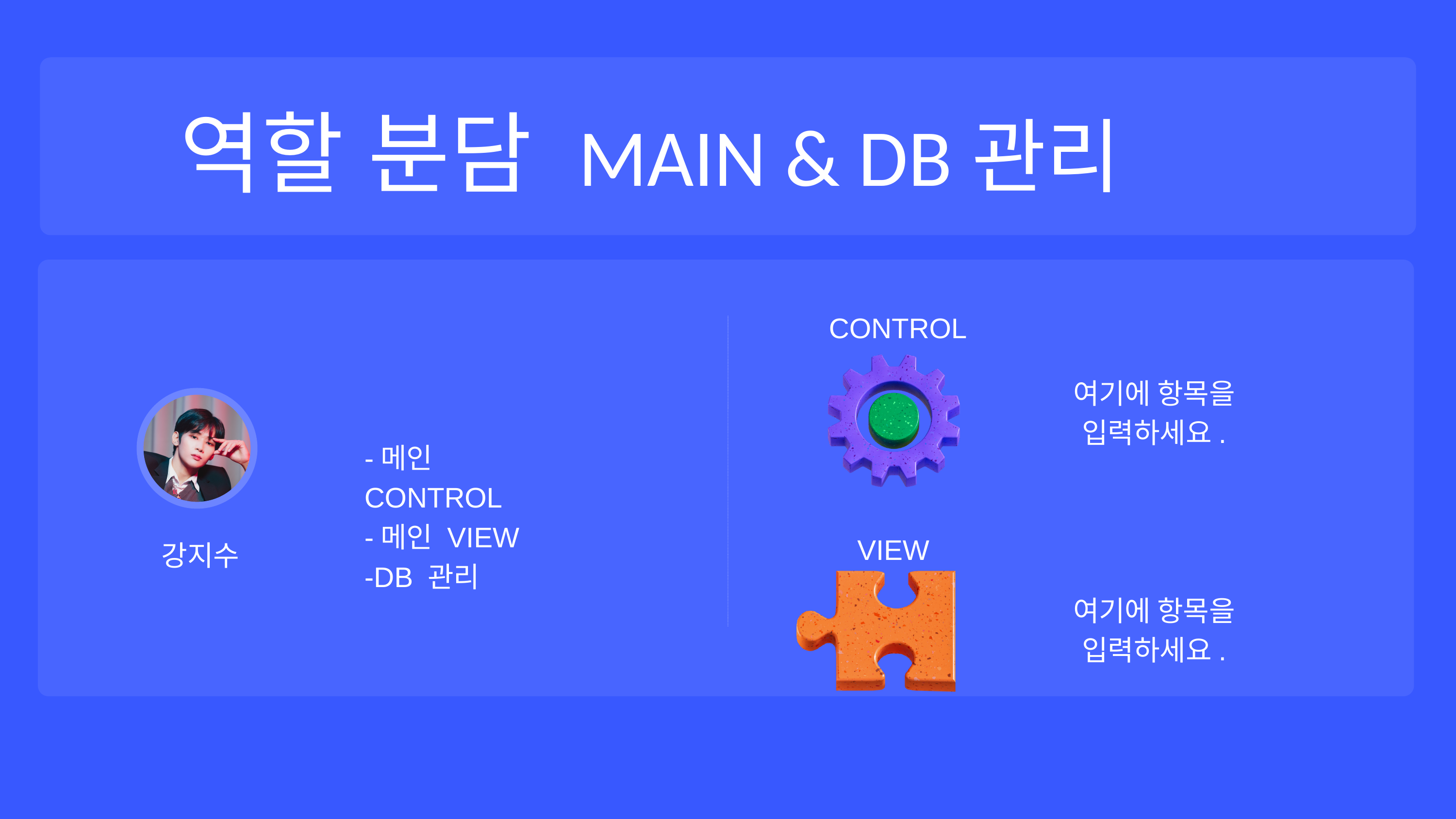

역할 분담 MAIN & DB관리

CONTROL

여기에 항목을
입력하세요.

-메인 CONTROL
-메인 VIEW
-DB 관리

VIEW
강지수

여기에 항목을
입력하세요.